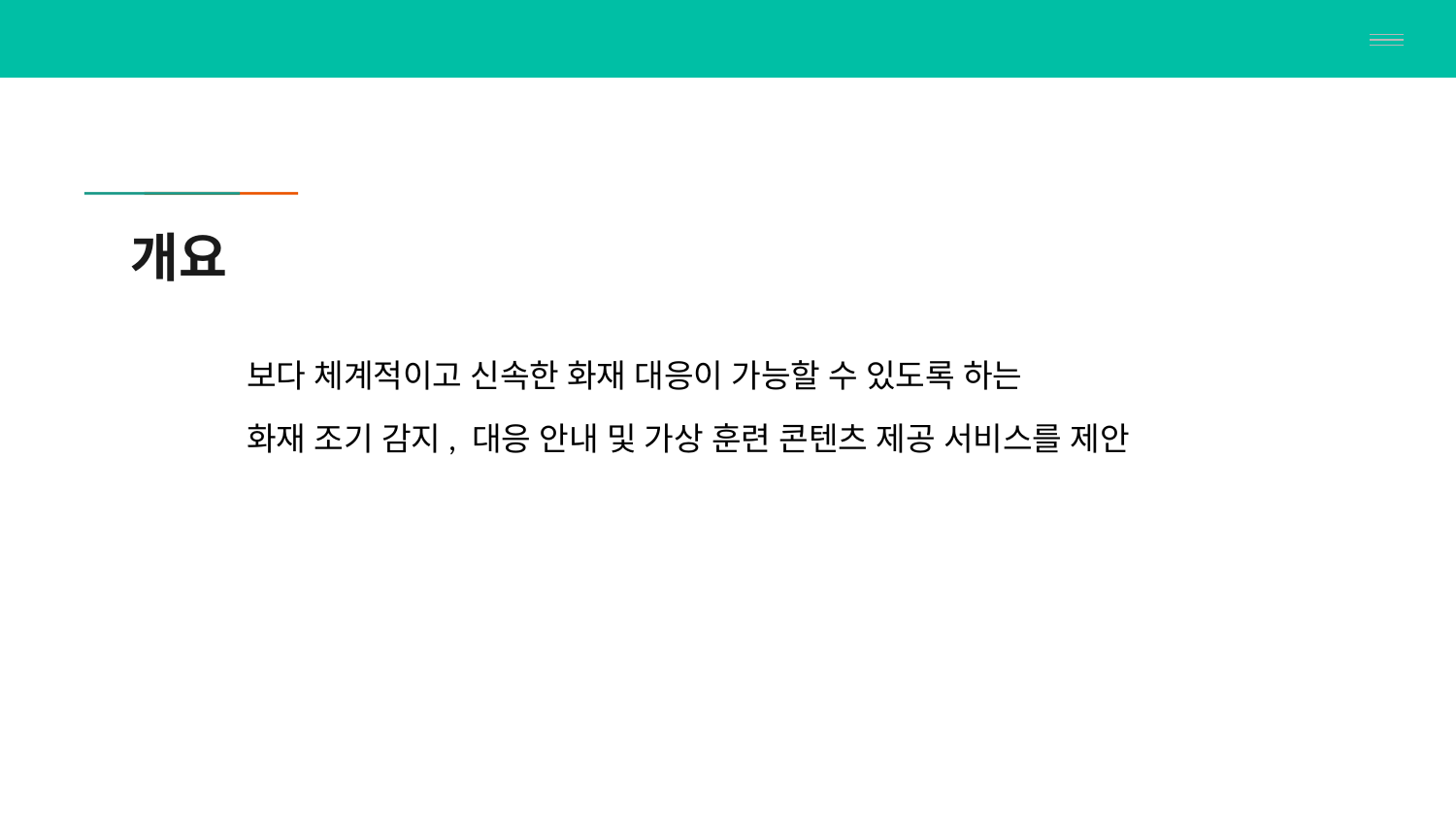

# 개요

보다 체계적이고 신속한 화재 대응이 가능할 수 있도록 하는
화재 조기 감지, 대응 안내 및 가상 훈련 콘텐츠 제공 서비스를 제안